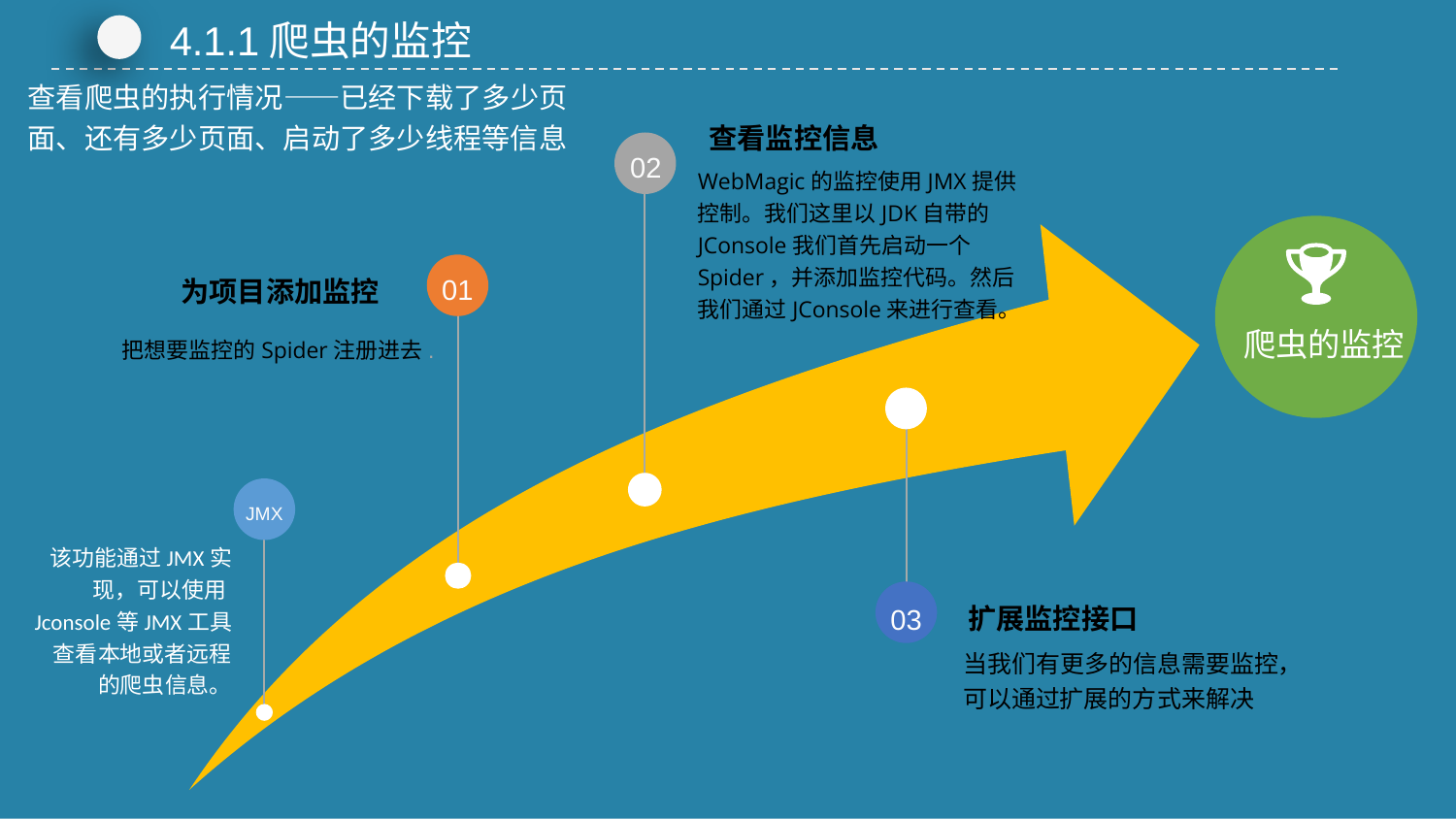

4.1.1爬虫的监控

查看爬虫的执行情况——已经下载了多少页面、还有多少页面、启动了多少线程等信息
查看监控信息

02
WebMagic的监控使用JMX提供控制。我们这里以JDK自带的JConsole我们首先启动一个Spider，并添加监控代码。然后我们通过JConsole来进行查看。

01
    为项目添加监控

爬虫的监控
把想要监控的Spider注册进去.

JMX

该功能通过JMX实现，可以使用Jconsole等JMX工具查看本地或者远程的爬虫信息。

03
扩展监控接口
当我们有更多的信息需要监控，可以通过扩展的方式来解决